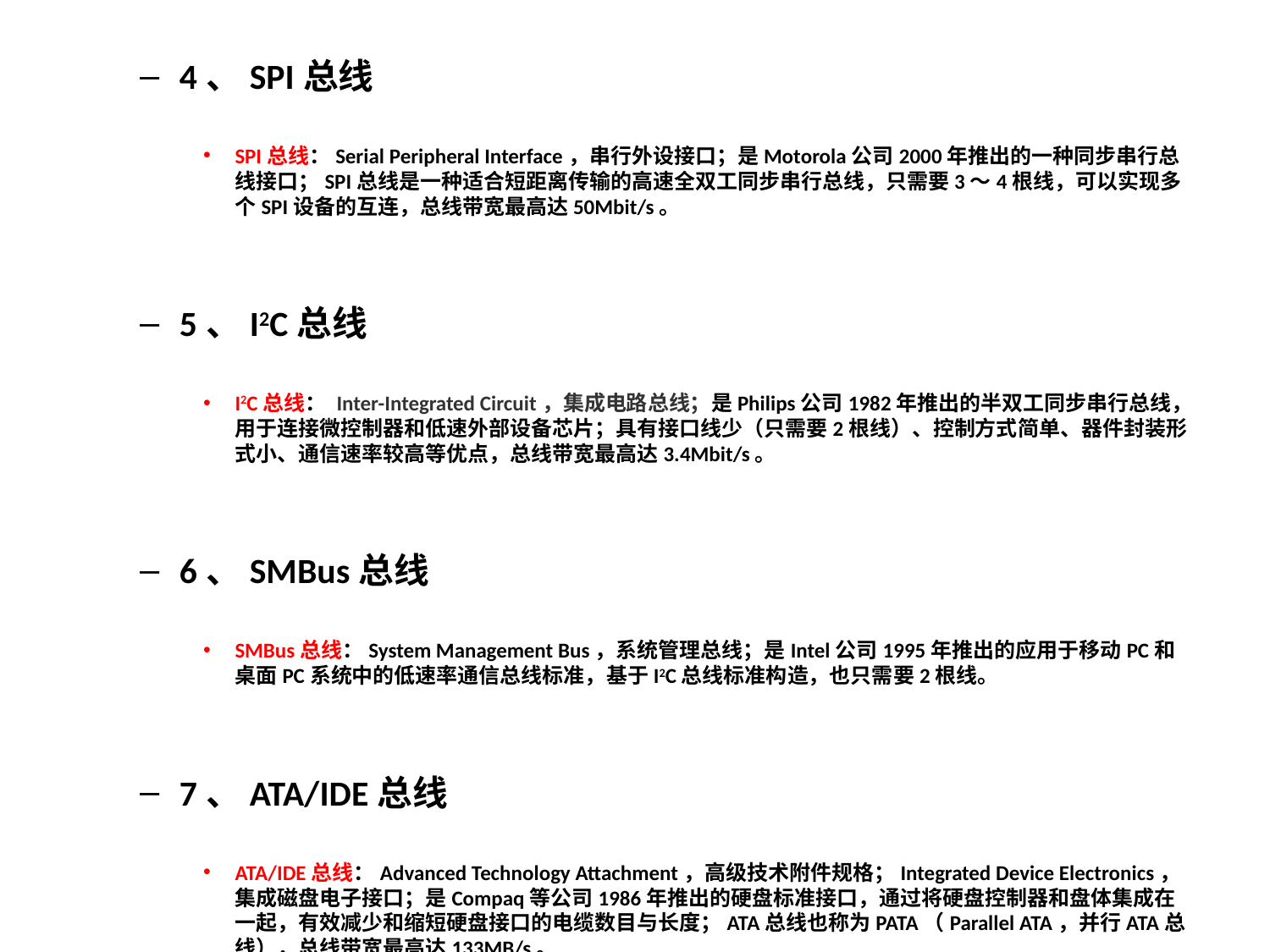

4、SPI总线

SPI总线：Serial Peripheral Interface，串行外设接口；是Motorola公司2000年推出的一种同步串行总线接口；SPI总线是一种适合短距离传输的高速全双工同步串行总线，只需要3～4根线，可以实现多个SPI设备的互连，总线带宽最高达50Mbit/s。

5、I2C总线

I2C总线： Inter-Integrated Circuit，集成电路总线；是Philips公司1982年推出的半双工同步串行总线，用于连接微控制器和低速外部设备芯片；具有接口线少（只需要2根线）、控制方式简单、器件封装形式小、通信速率较高等优点，总线带宽最高达3.4Mbit/s。

6、SMBus总线

SMBus总线：System Management Bus，系统管理总线；是Intel公司1995年推出的应用于移动PC和桌面PC系统中的低速率通信总线标准，基于I2C总线标准构造，也只需要2根线。

7、ATA/IDE总线

ATA/IDE总线：Advanced Technology Attachment，高级技术附件规格；Integrated Device Electronics，集成磁盘电子接口；是Compaq等公司1986年推出的硬盘标准接口，通过将硬盘控制器和盘体集成在一起，有效减少和缩短硬盘接口的电缆数目与长度；ATA总线也称为PATA（Parallel ATA，并行ATA总线），总线带宽最高达133MB/s。